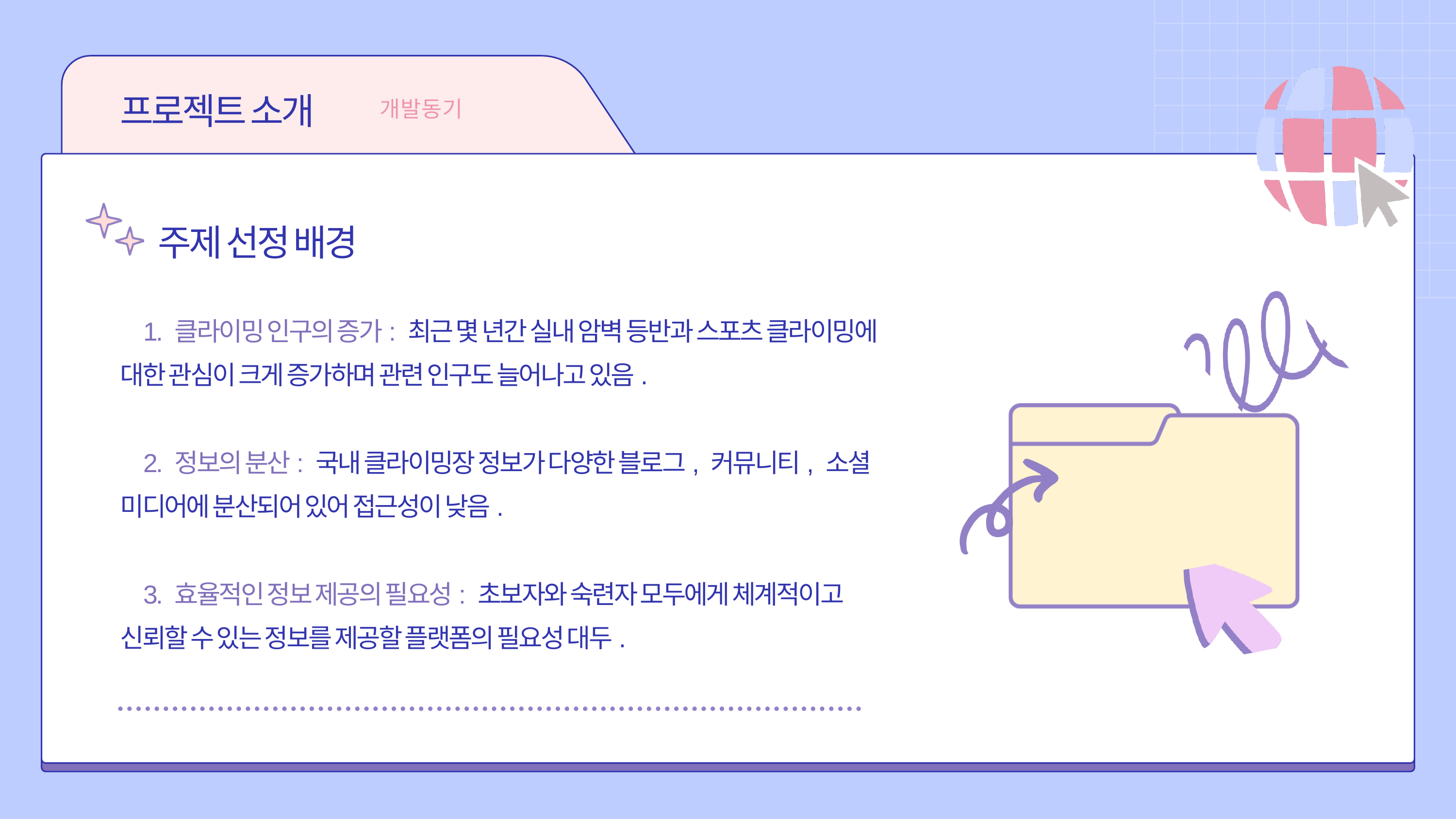

프로젝트 소개
개발동기

주제 선정 배경
    1. 클라이밍 인구의 증가: 최근 몇 년간 실내 암벽 등반과 스포츠 클라이밍에 대한 관심이 크게 증가하며 관련 인구도 늘어나고 있음.

    2. 정보의 분산: 국내 클라이밍장 정보가 다양한 블로그, 커뮤니티, 소셜 미디어에 분산되어 있어 접근성이 낮음.

    3. 효율적인 정보 제공의 필요성: 초보자와 숙련자 모두에게 체계적이고 신뢰할 수 있는 정보를 제공할 플랫폼의 필요성 대두.